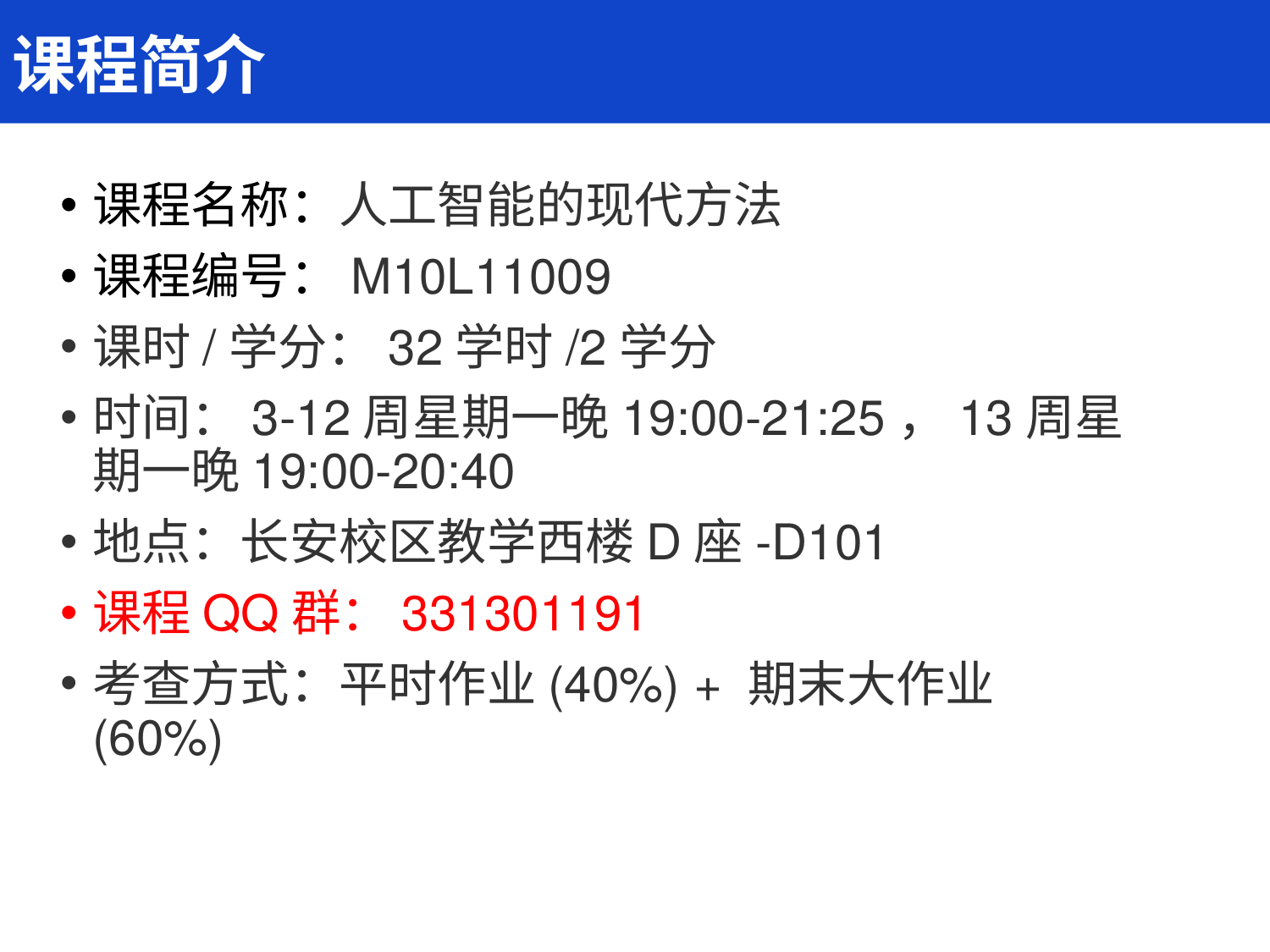

课程简介
课程名称：人工智能的现代方法
课程编号：M10L11009
课时/学分：32学时/2学分
时间：3-12周星期一晚19:00-21:25，13周星期一晚19:00-20:40
地点：长安校区教学西楼D座-D101
课程QQ群：331301191
考查方式：平时作业(40%) + 期末大作业(60%)